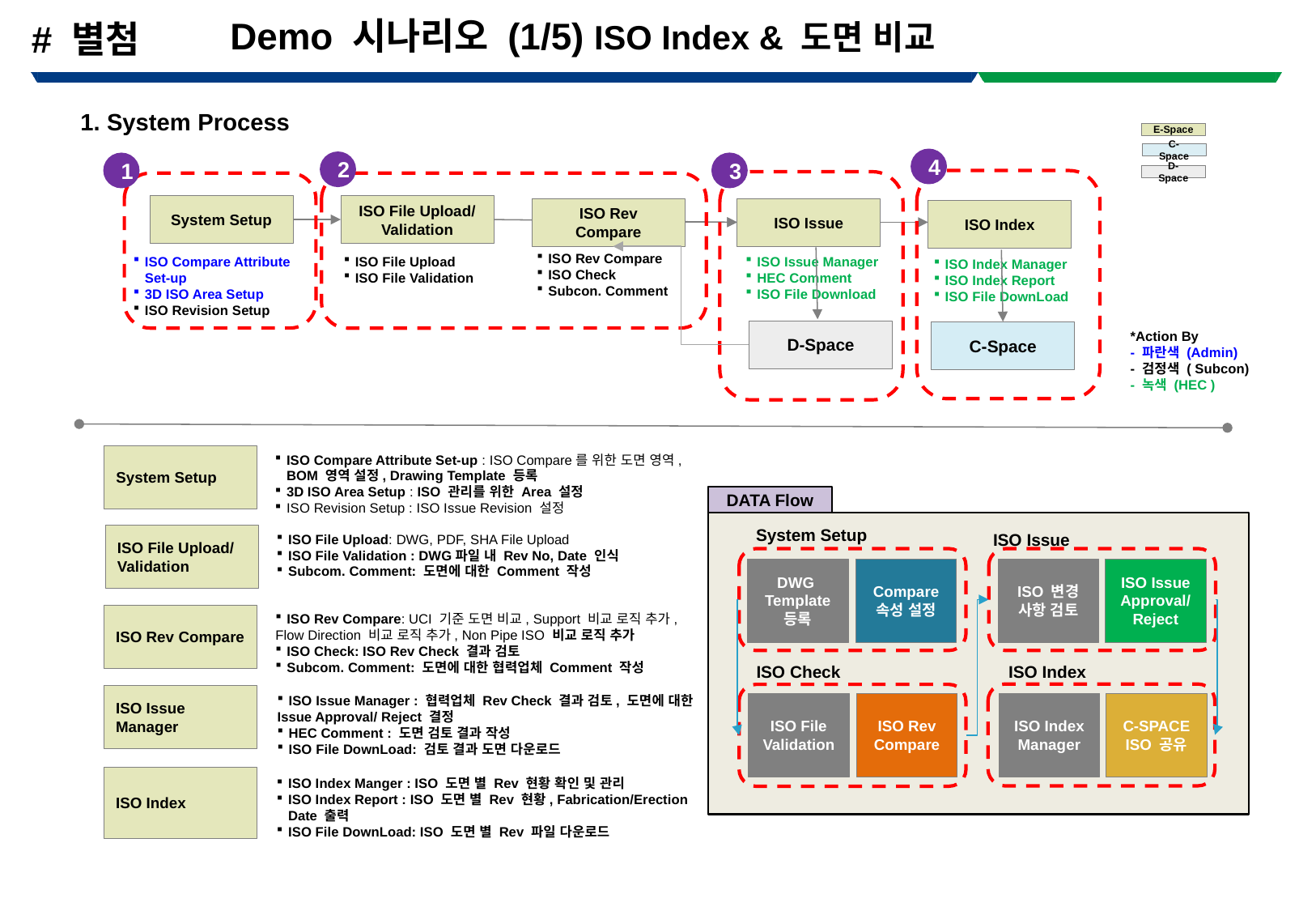

Demo 시나리오 (1/5) ISO Index & 도면 비교
# 별첨
1. System Process
E-Space
C-Space
4
2
3
1
D-Space

System Setup
ISO File Upload/
Validation
ISO Rev
Compare
ISO Issue
ISO Index

ISO Rev Compare
ISO Check
Subcon. Comment

ISO File Upload
ISO File Validation

ISO Issue Manager
HEC Comment
ISO File Download

ISO Compare Attribute Set-up
3D ISO Area Setup
ISO Revision Setup
ISO Index Manager
ISO Index Report
ISO File DownLoad

D-Space
C-Space
*Action By
- 파란색 (Admin)
- 검정색 ( Subcon)
- 녹색 (HEC )

System Setup
ISO Compare Attribute Set-up : ISO Compare를 위한 도면 영역, BOM 영역 설정, Drawing Template 등록
3D ISO Area Setup : ISO 관리를 위한 Area 설정
ISO Revision Setup : ISO Issue Revision 설정
DATA Flow

System Setup
ISO Issue
ISO File Upload/
Validation
ISO File Upload: DWG, PDF, SHA File Upload
ISO File Validation : DWG파일 내 Rev No, Date 인식
Subcom. Comment: 도면에 대한 Comment 작성

DWG
Template 등록
Compare 속성 설정
ISO 변경 사항 검토
ISO Issue Approval/Reject
ISO Rev Compare: UCI 기준 도면 비교, Support 비교 로직 추가,
Flow Direction 비교 로직 추가, Non Pipe ISO 비교 로직 추가
ISO Check: ISO Rev Check 결과 검토
Subcom. Comment: 도면에 대한 협력업체 Comment 작성
ISO Rev Compare
ISO Index
ISO Check

ISO Issue Manager
ISO Issue Manager : 협력업체 Rev Check 결과 검토, 도면에 대한
Issue Approval/ Reject 결정
HEC Comment : 도면 검토 결과 작성
ISO File DownLoad: 검토 결과 도면 다운로드
ISO File
Validation
ISO Rev Compare
ISO Index
Manager
C-SPACE
ISO 공유
ISO Index
ISO Index Manger : ISO 도면 별 Rev 현황 확인 및 관리
ISO Index Report : ISO 도면 별 Rev 현황, Fabrication/Erection Date 출력
ISO File DownLoad: ISO 도면 별 Rev 파일 다운로드